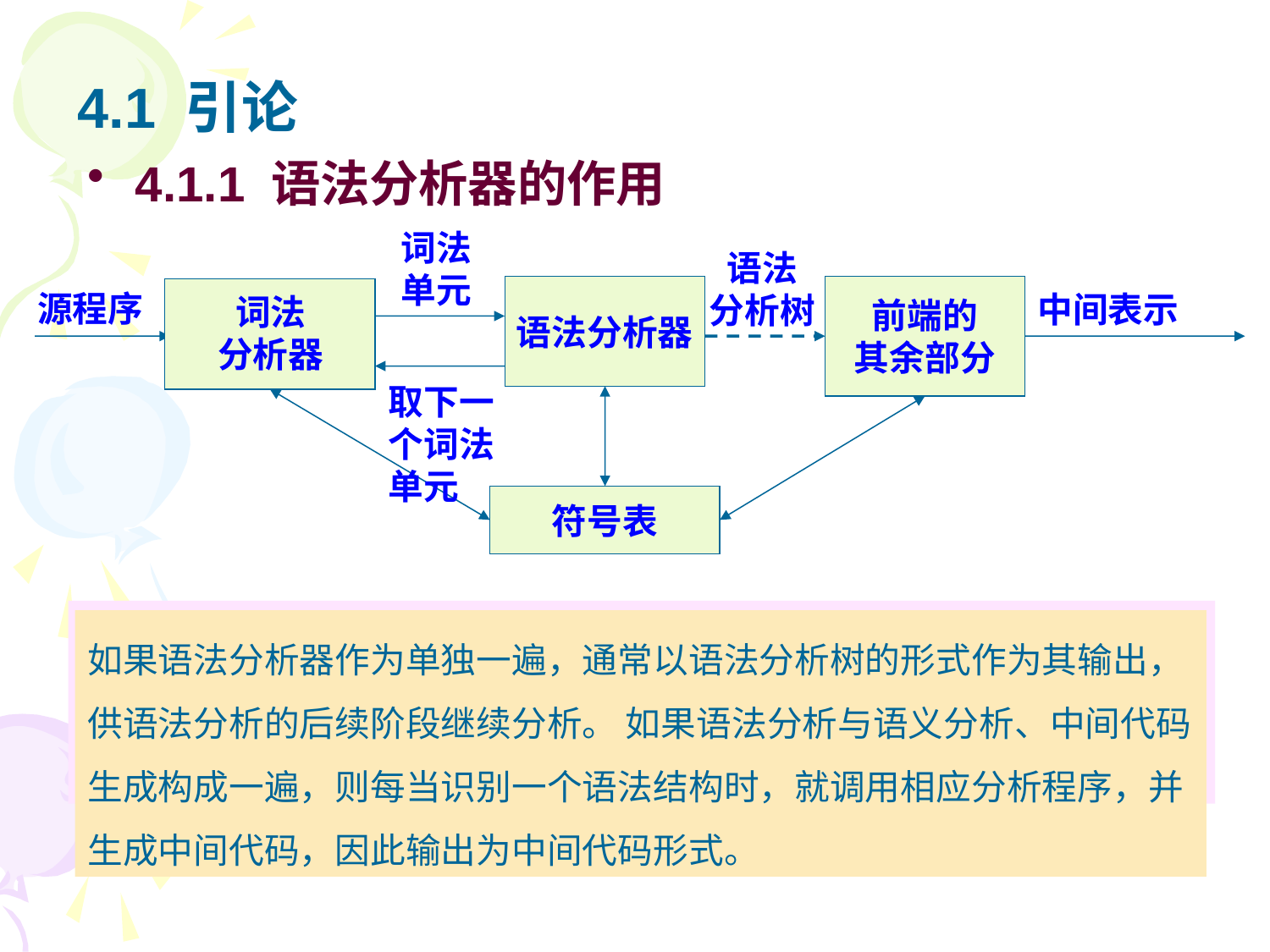

# 4.1 引论
4.1.1 语法分析器的作用
词法
单元
语法
分析树
语法分析器
前端的
其余部分

源程序
中间表示
词法
分析器

取下一
个词法
单元

符号表
      语法分析器从词法分析器获得一个由词法单元组成的串，并验证这个串是否能够由源语言的语法规则生成，并对语法分析中发现的错误，作出必要的处理 。
如果语法分析器作为单独一遍，通常以语法分析树的形式作为其输出，供语法分析的后续阶段继续分析。 如果语法分析与语义分析、中间代码生成构成一遍，则每当识别一个语法结构时，就调用相应分析程序，并生成中间代码，因此输出为中间代码形式。
图4-1   语法分析器在编译器中的位置
2